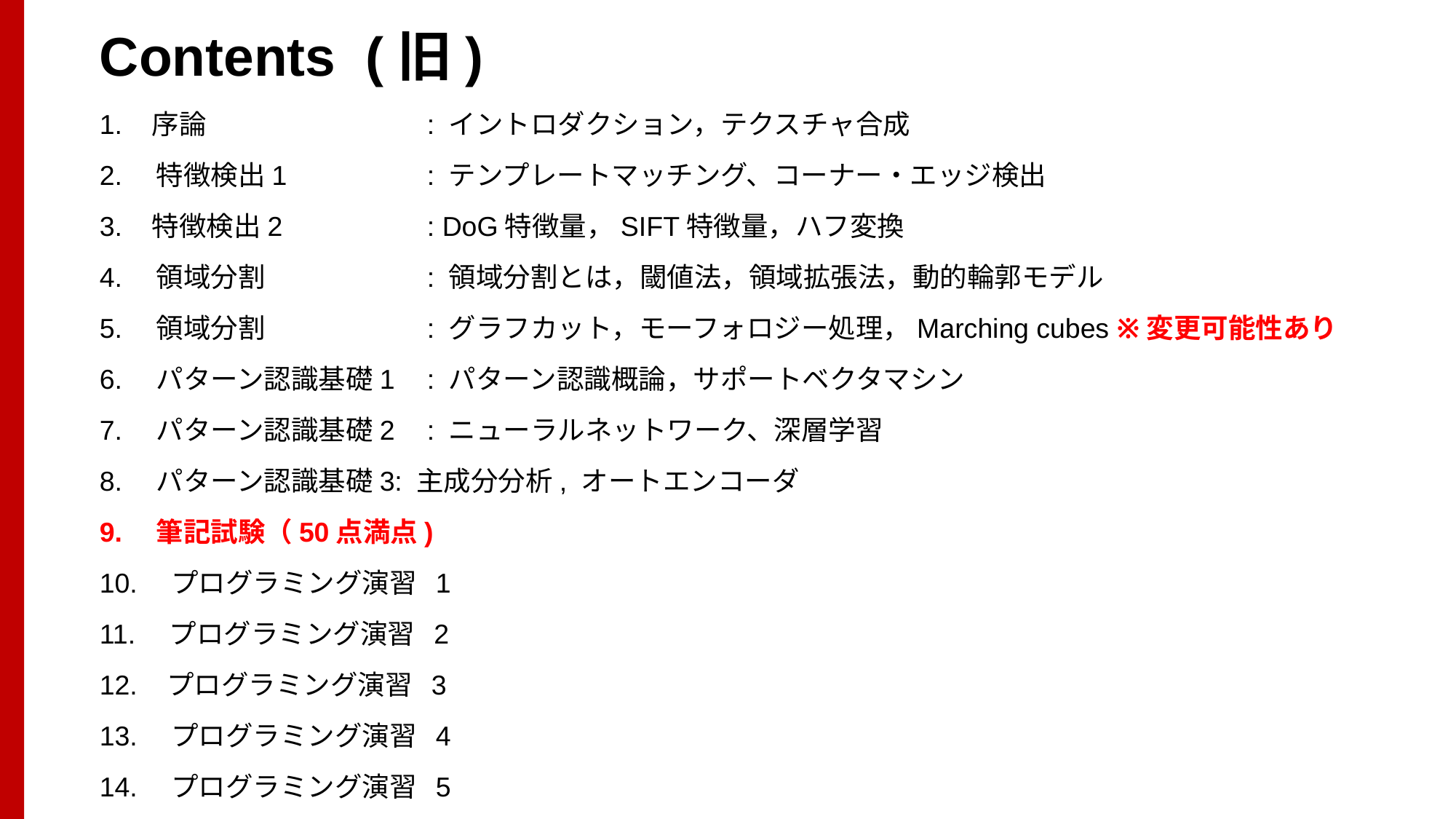

# Contents  (旧)
1.   序論	  		: イントロダクション，テクスチャ合成
2.　特徴検出1 		: テンプレートマッチング、コーナー・エッジ検出
3.   特徴検出2 		: DoG特徴量，SIFT特徴量，ハフ変換
4.　領域分割		: 領域分割とは，閾値法，領域拡張法，動的輪郭モデル
5.　領域分割		: グラフカット，モーフォロジー処理，Marching cubes ※変更可能性あり
6.　パターン認識基礎1	: パターン認識概論，サポートベクタマシン
7.　パターン認識基礎2	: ニューラルネットワーク、深層学習
8.　パターン認識基礎3: 主成分分析, オートエンコーダ
9.　筆記試験（50点満点)
10.　プログラミング演習  1
11.　プログラミング演習  2
12.   プログラミング演習  3
13.　プログラミング演習  4
14.　プログラミング演習  5